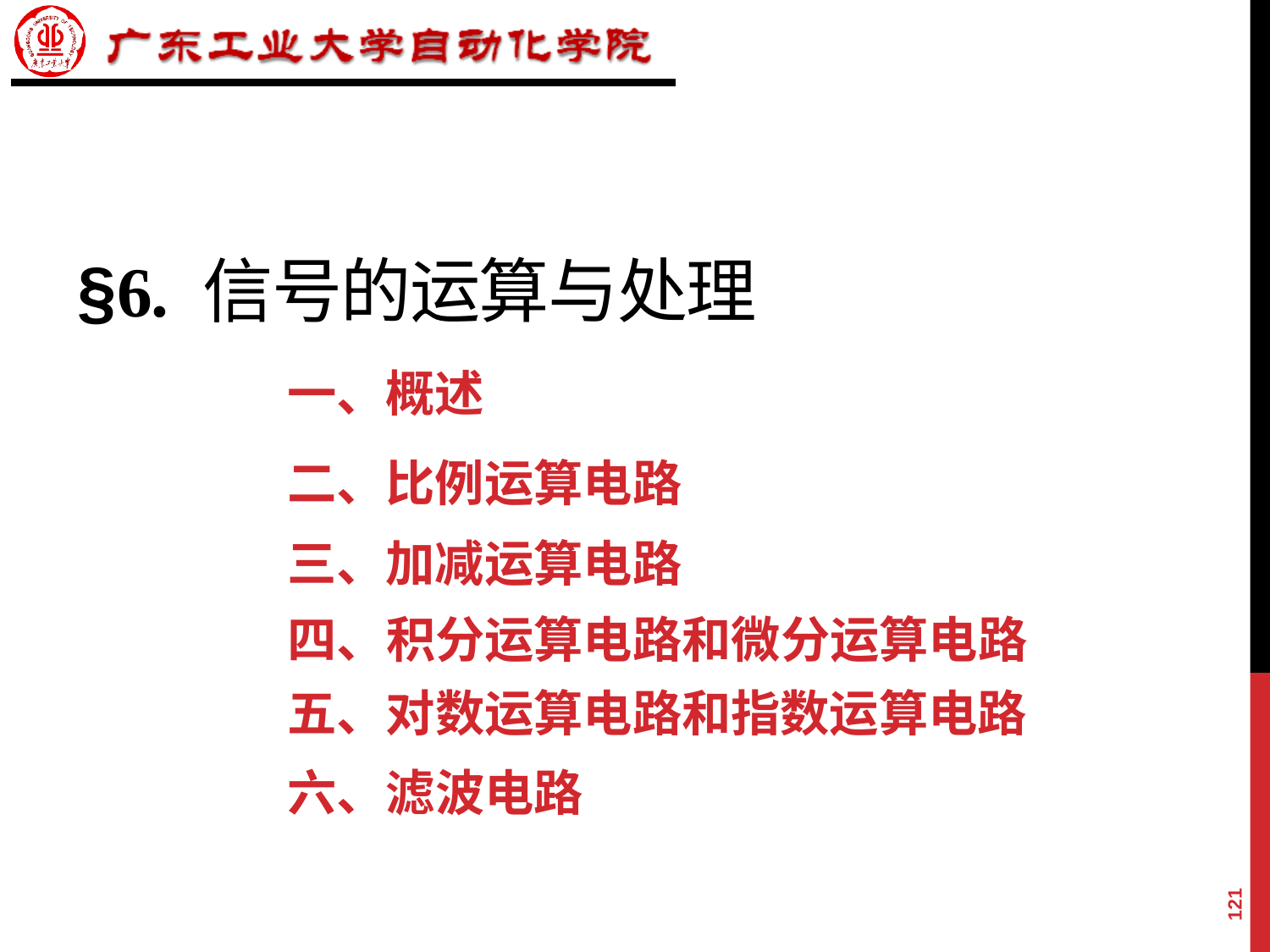

# §6. 信号的运算与处理
一、概述
二、比例运算电路
三、加减运算电路
四、积分运算电路和微分运算电路
五、对数运算电路和指数运算电路
六、滤波电路
121